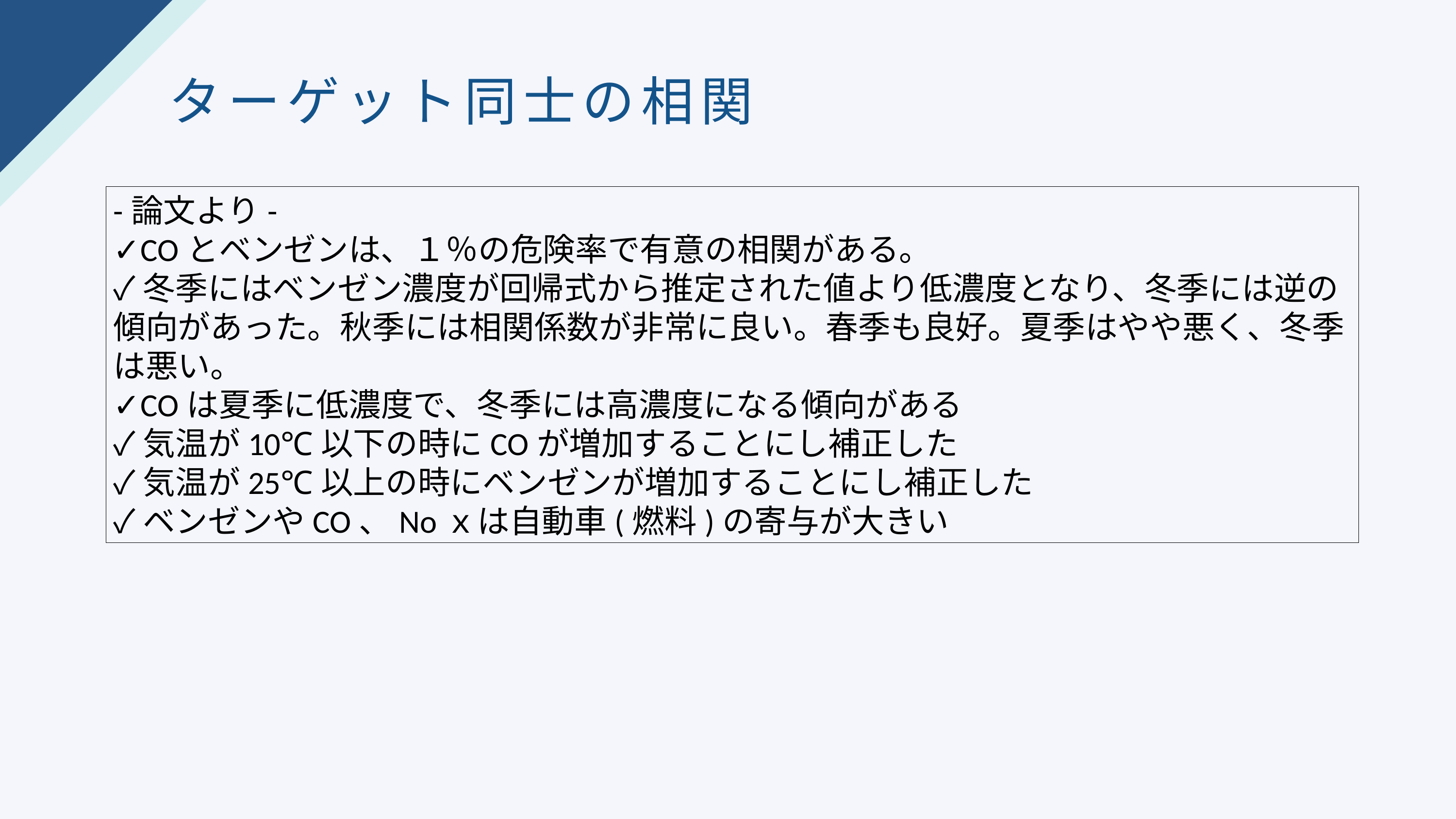

ターゲット同士の相関
-論文より-
✓COとベンゼンは、１％の危険率で有意の相関がある。
✓冬季にはベンゼン濃度が回帰式から推定された値より低濃度となり、冬季には逆の傾向があった。秋季には相関係数が非常に良い。春季も良好。夏季はやや悪く、冬季は悪い。
✓COは夏季に低濃度で、冬季には高濃度になる傾向がある
✓気温が10℃以下の時にCOが増加することにし補正した
✓気温が25℃以上の時にベンゼンが増加することにし補正した
✓ベンゼンやCO、Noｘは自動車(燃料)の寄与が大きい